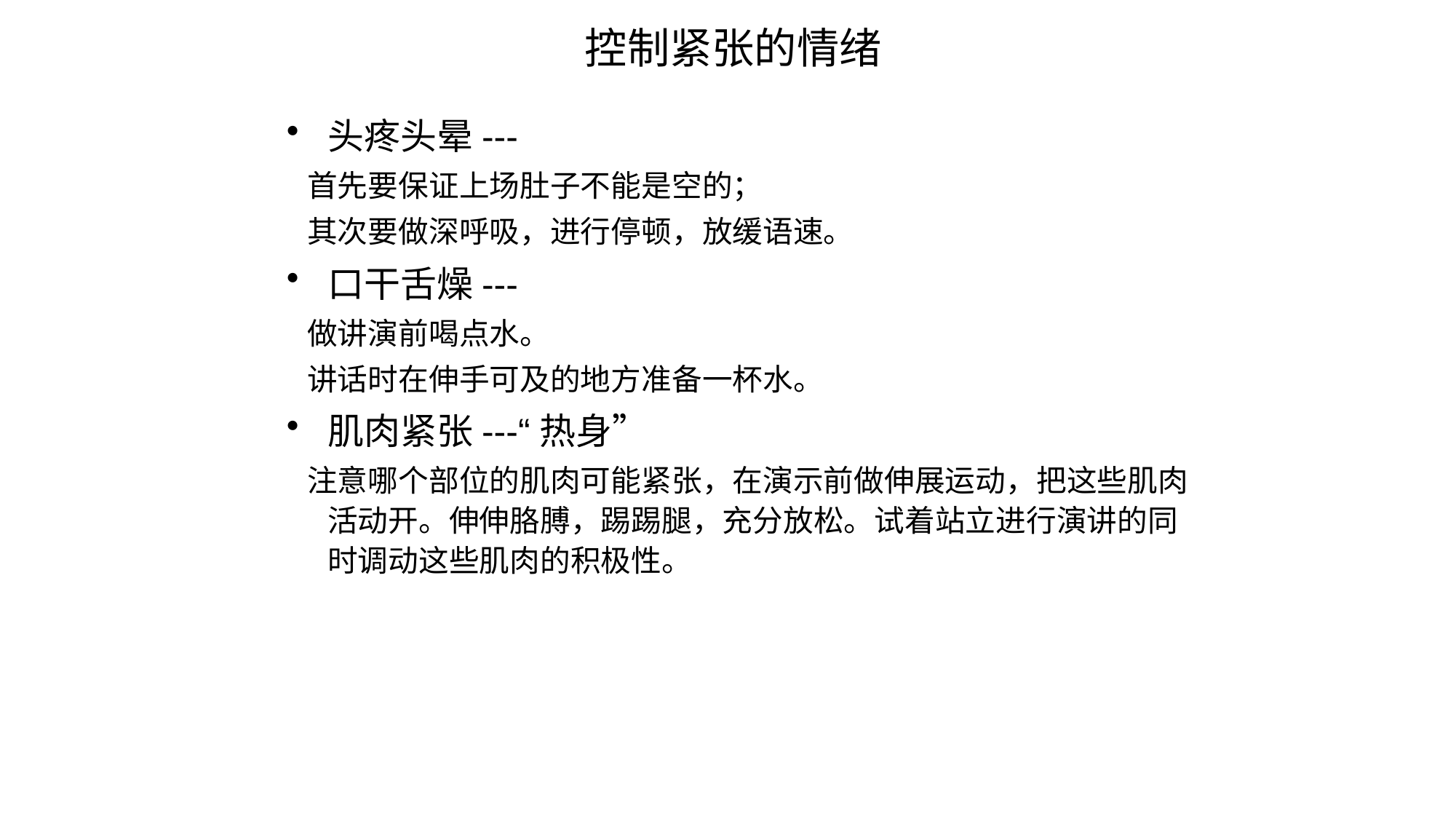

# 控制紧张的情绪
头疼头晕---
  首先要保证上场肚子不能是空的；
  其次要做深呼吸，进行停顿，放缓语速。
口干舌燥---
  做讲演前喝点水。
  讲话时在伸手可及的地方准备一杯水。
肌肉紧张---“热身”
  注意哪个部位的肌肉可能紧张，在演示前做伸展运动，把这些肌肉活动开。伸伸胳膊，踢踢腿，充分放松。试着站立进行演讲的同时调动这些肌肉的积极性。